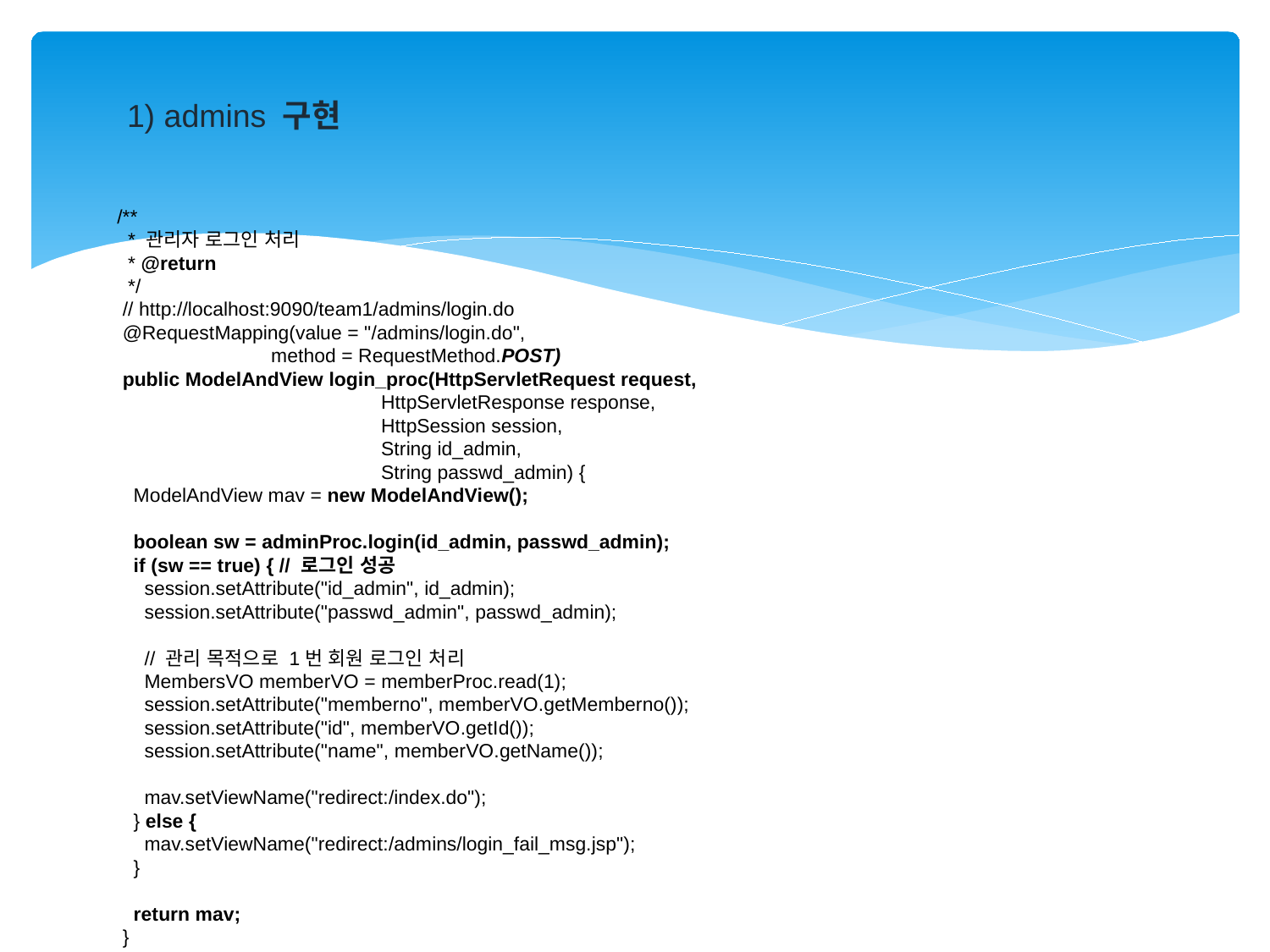

1) admins 구현
 /**
   * 관리자 로그인 처리
   * @return
   */
  // http://localhost:9090/team1/admins/login.do
  @RequestMapping(value = "/admins/login.do",
                             method = RequestMethod.POST)
  public ModelAndView login_proc(HttpServletRequest request,
                                                 HttpServletResponse response,
                                                 HttpSession session,
                                                 String id_admin,
                                                 String passwd_admin) {
    ModelAndView mav = new ModelAndView();

    boolean sw = adminProc.login(id_admin, passwd_admin);
    if (sw == true) { // 로그인 성공
      session.setAttribute("id_admin", id_admin);
      session.setAttribute("passwd_admin", passwd_admin);

      // 관리 목적으로 1번 회원 로그인 처리
      MembersVO memberVO = memberProc.read(1);
      session.setAttribute("memberno", memberVO.getMemberno());
      session.setAttribute("id", memberVO.getId());
      session.setAttribute("name", memberVO.getName());

      mav.setViewName("redirect:/index.do");
    } else {
      mav.setViewName("redirect:/admins/login_fail_msg.jsp");
    }

    return mav;
  }